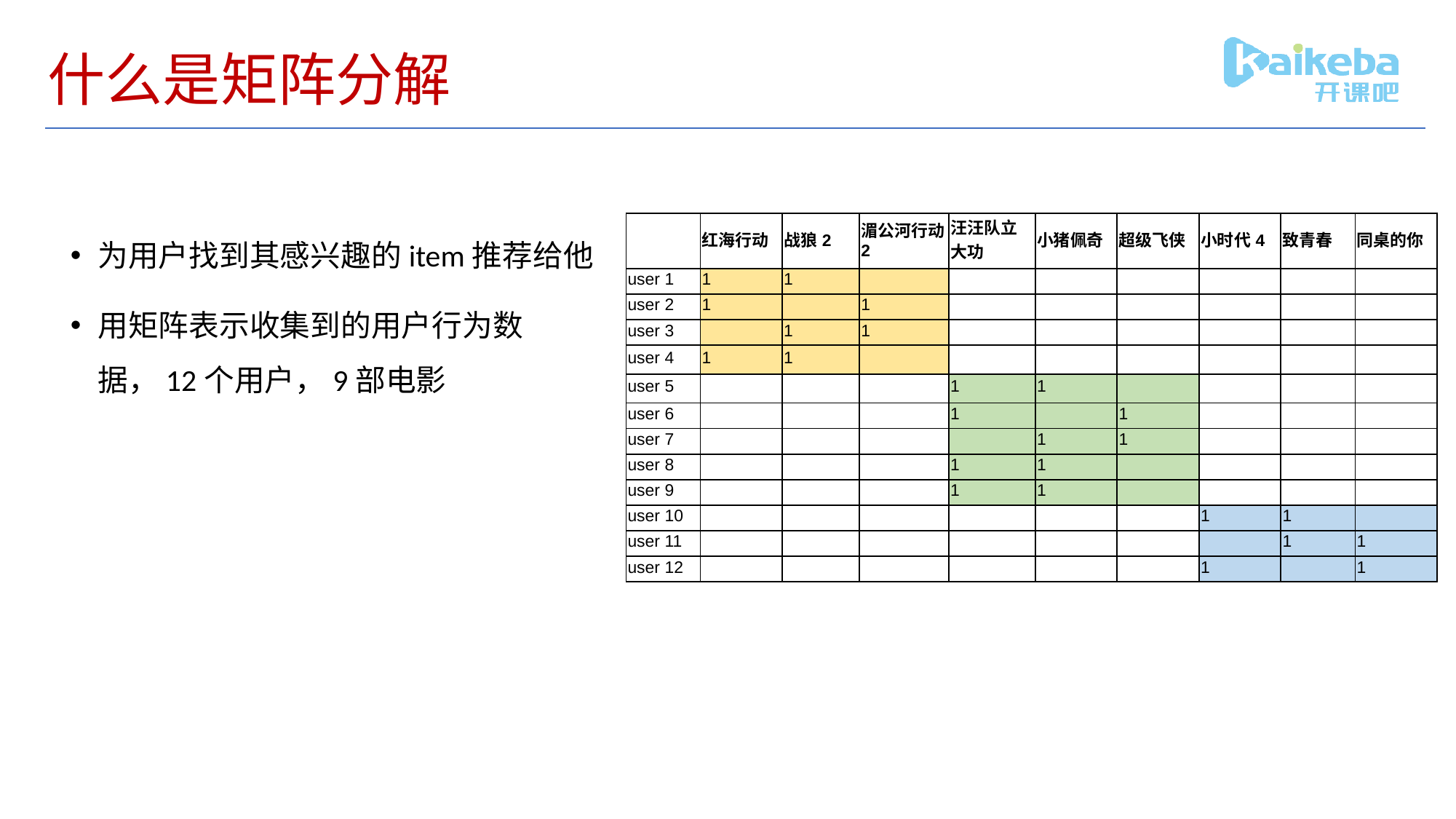

# 什么是矩阵分解
为用户找到其感兴趣的item推荐给他
用矩阵表示收集到的用户行为数据，12个用户，9部电影

|  | 红海行动 | 战狼2 | 湄公河行动2 | 汪汪队立大功 | 小猪佩奇 | 超级飞侠 | 小时代4 | 致青春 | 同桌的你 |
| --- | --- | --- | --- | --- | --- | --- | --- | --- | --- |
| user 1 | 1 | 1 |  |  |  |  |  |  |  |
| user 2 | 1 |  | 1 |  |  |  |  |  |  |
| user 3 |  | 1 | 1 |  |  |  |  |  |  |
| user 4 | 1 | 1 |  |  |  |  |  |  |  |
| user 5 |  |  |  | 1 | 1 |  |  |  |  |
| user 6 |  |  |  | 1 |  | 1 |  |  |  |
| user 7 |  |  |  |  | 1 | 1 |  |  |  |
| user 8 |  |  |  | 1 | 1 |  |  |  |  |
| user 9 |  |  |  | 1 | 1 |  |  |  |  |
| user 10 |  |  |  |  |  |  | 1 | 1 |  |
| user 11 |  |  |  |  |  |  |  | 1 | 1 |
| user 12 |  |  |  |  |  |  | 1 |  | 1 |